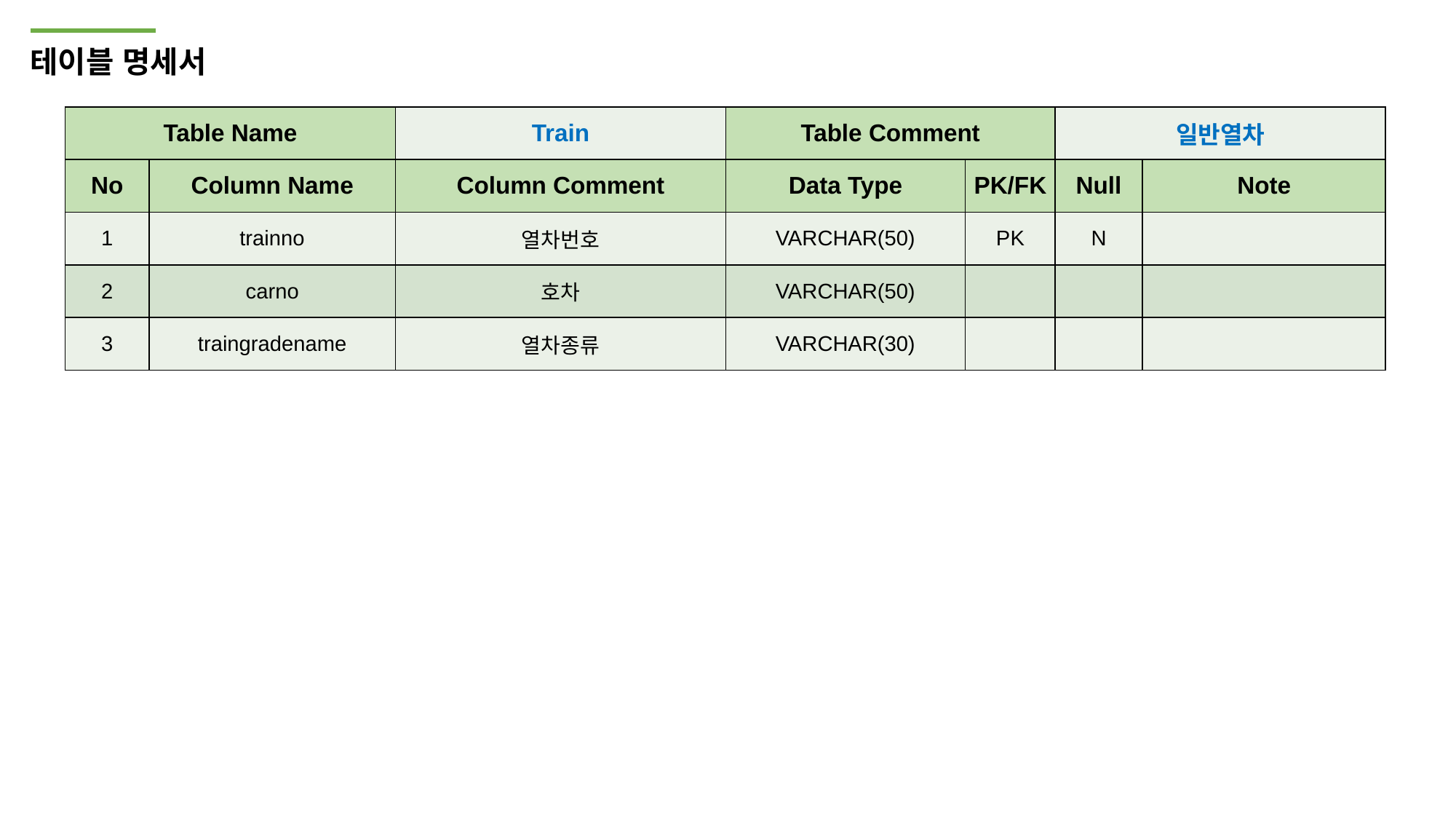

테이블 명세서
| Table Name |  | Train | Table Comment |  | 일반열차 |  |
| --- | --- | --- | --- | --- | --- | --- |
| No | Column Name | Column Comment | Data Type | PK/FK | Null | Note |
| 1 | trainno | 열차번호 | VARCHAR(50) | PK | N |  |
| 2 | carno | 호차 | VARCHAR(50) |  |  |  |
| 3 | traingradename | 열차종류 | VARCHAR(30) |  |  |  |